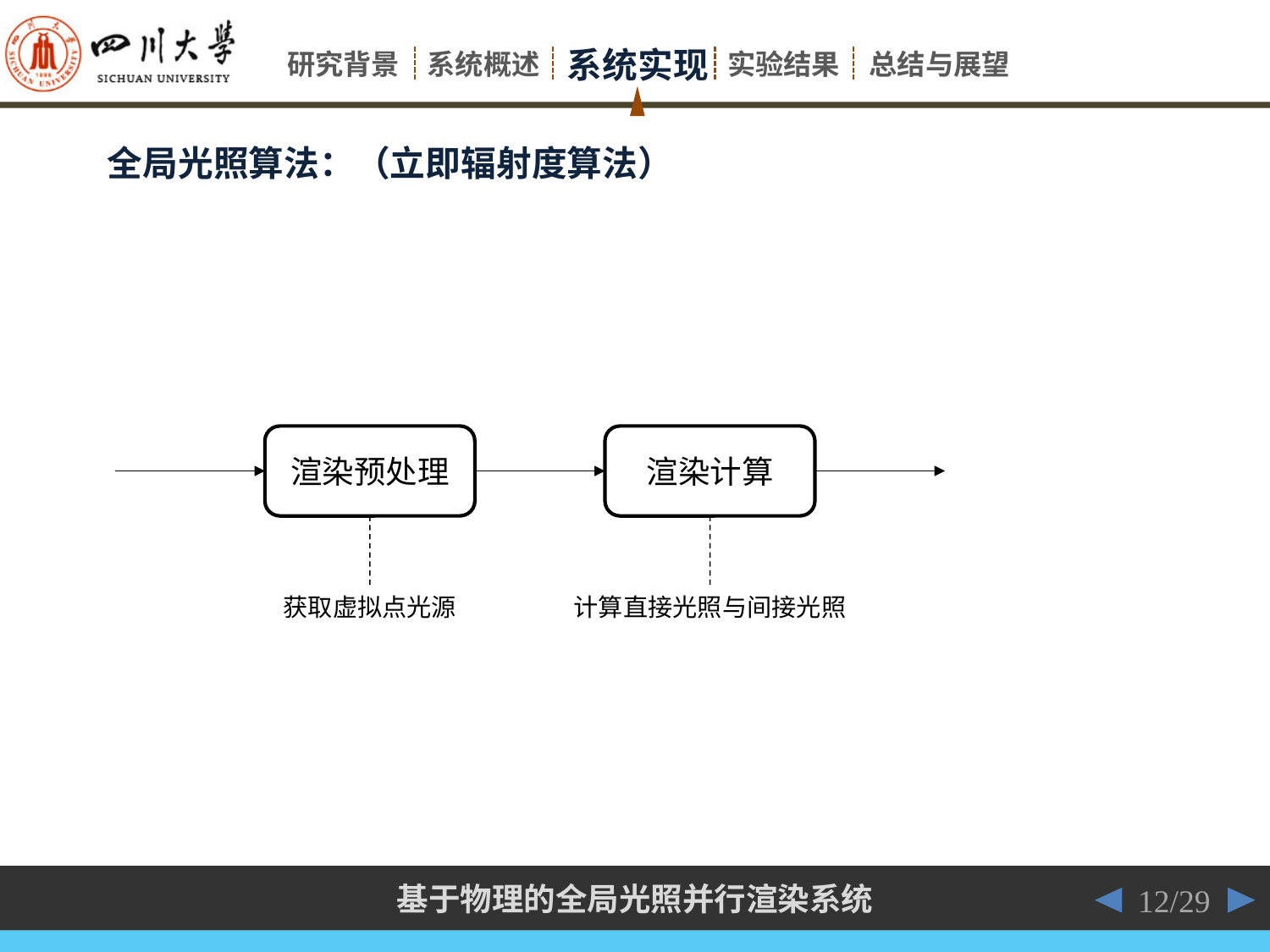

全局光照算法：（立即辐射度算法）
渲染预处理
渲染计算
获取虚拟点光源
计算直接光照与间接光照
12/29